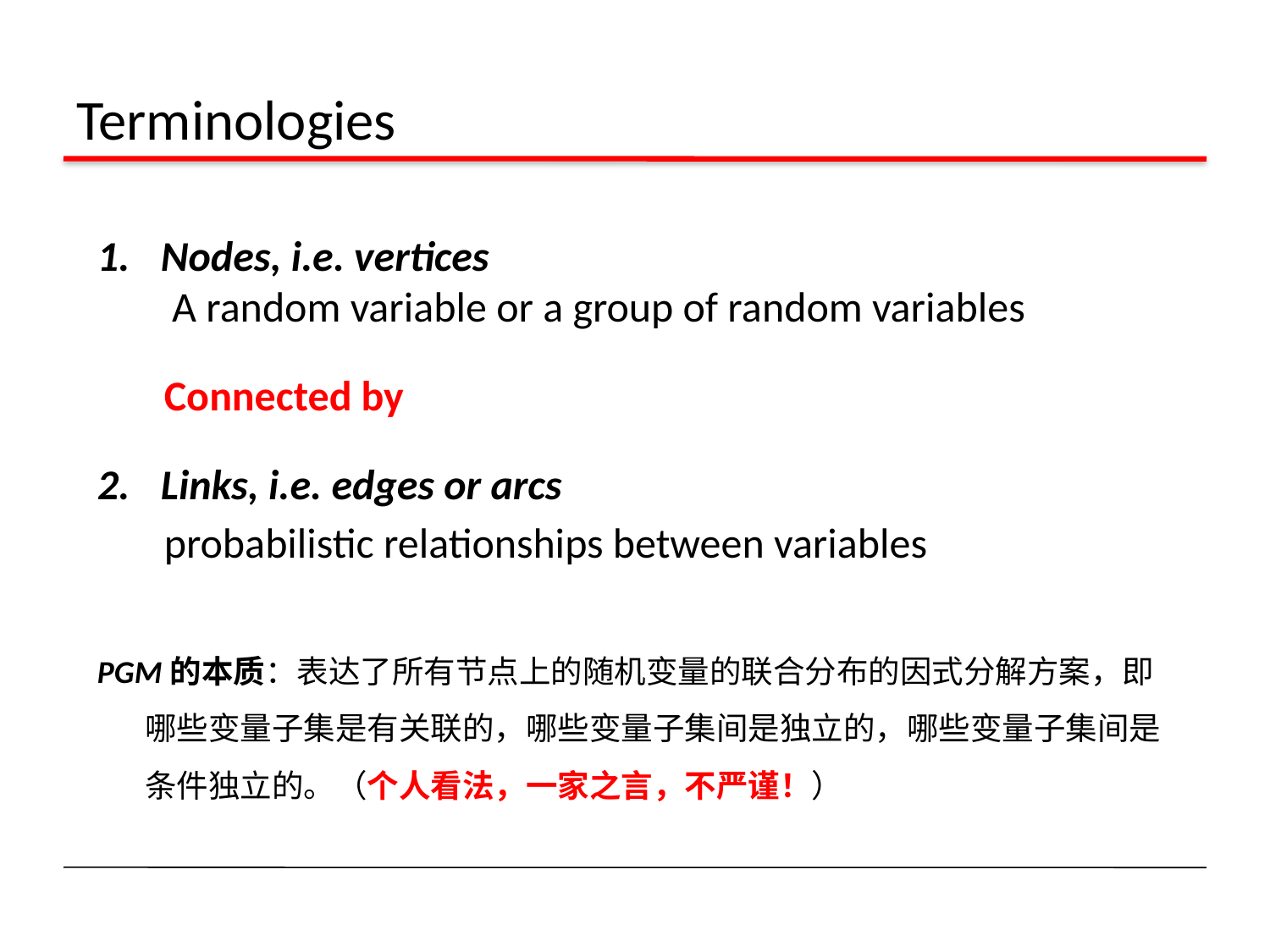

# Terminologies
Nodes, i.e. vertices
  A random variable or a group of random variables

       Connected by

Links, i.e. edges or arcs
       probabilistic relationships between variables

PGM的本质：表达了所有节点上的随机变量的联合分布的因式分解方案，即哪些变量子集是有关联的，哪些变量子集间是独立的，哪些变量子集间是条件独立的。（个人看法，一家之言，不严谨！）